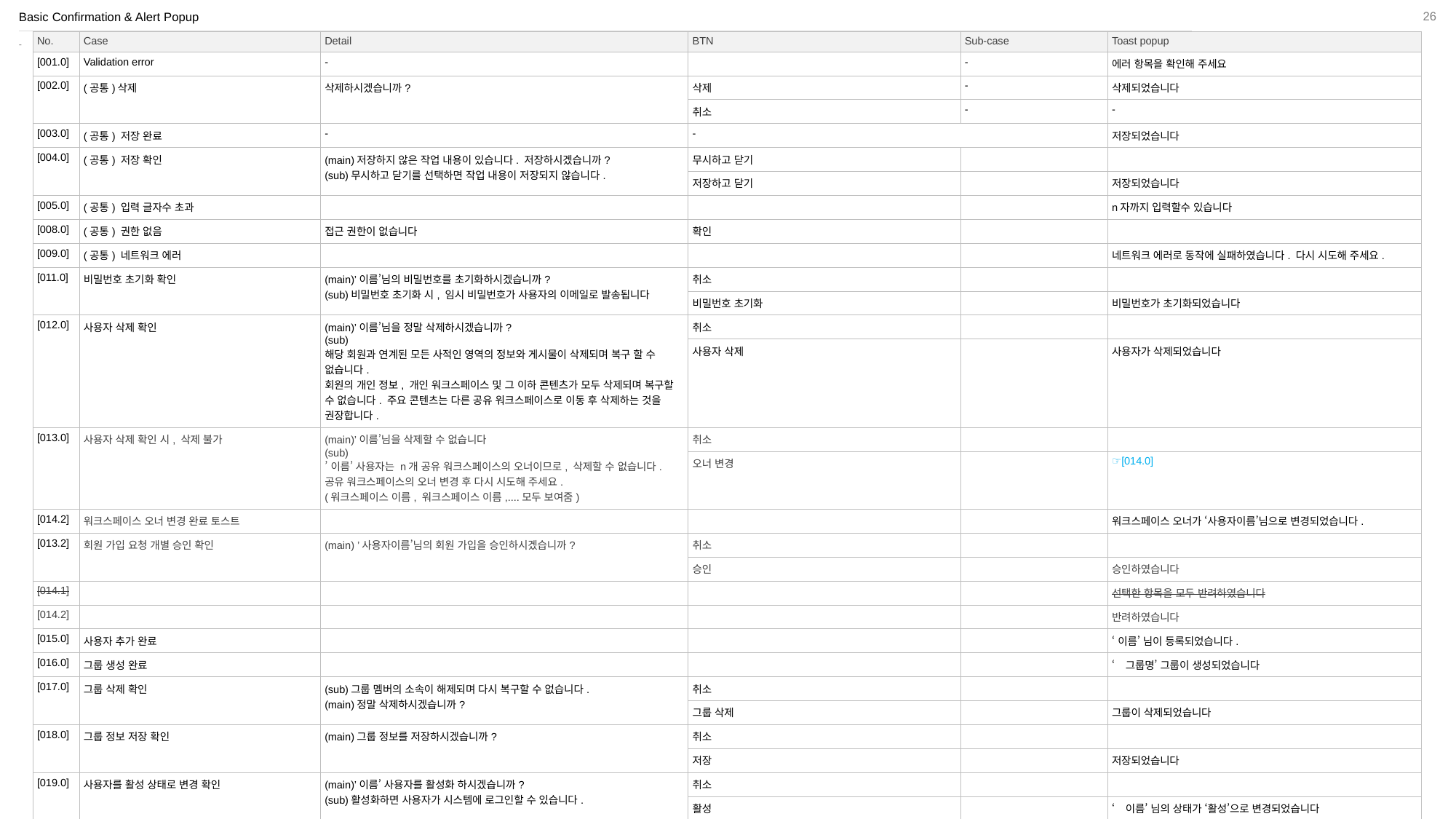

26
# Basic Confirmation & Alert Popup
| No. | Case | Detail | BTN | Sub-case | Toast popup |
| --- | --- | --- | --- | --- | --- |
| [001.0] | Validation error | - |  | - | 에러 항목을 확인해 주세요 |
| [002.0] | (공통)삭제 | 삭제하시겠습니까? | 삭제 | - | 삭제되었습니다 |
|  |  |  | 취소 | - | - |
| [003.0] | (공통) 저장 완료 | - | - |  | 저장되었습니다 |
| [004.0] | (공통) 저장 확인 | (main)저장하지 않은 작업 내용이 있습니다. 저장하시겠습니까? (sub)무시하고 닫기를 선택하면 작업 내용이 저장되지 않습니다. | 무시하고 닫기 |  |  |
|  |  |  | 저장하고 닫기 |  | 저장되었습니다 |
| [005.0] | (공통) 입력 글자수 초과 |  |  |  | n자까지 입력할수 있습니다 |
| [008.0] | (공통) 권한 없음 | 접근 권한이 없습니다 | 확인 |  |  |
| [009.0] | (공통) 네트워크 에러 |  |  |  | 네트워크 에러로 동작에 실패하였습니다. 다시 시도해 주세요. |
| [011.0] | 비밀번호 초기화 확인 | (main)’이름’님의 비밀번호를 초기화하시겠습니까? (sub)비밀번호 초기화 시, 임시 비밀번호가 사용자의 이메일로 발송됩니다 | 취소 |  |  |
|  |  |  | 비밀번호 초기화 |  | 비밀번호가 초기화되었습니다 |
| [012.0] | 사용자 삭제 확인 | (main)’이름’님을 정말 삭제하시겠습니까? (sub) 해당 회원과 연계된 모든 사적인 영역의 정보와 게시물이 삭제되며 복구 할 수 없습니다. 회원의 개인 정보, 개인 워크스페이스 및 그 이하 콘텐츠가 모두 삭제되며 복구할 수 없습니다. 주요 콘텐츠는 다른 공유 워크스페이스로 이동 후 삭제하는 것을 권장합니다. | 취소 |  |  |
|  |  |  | 사용자 삭제 |  | 사용자가 삭제되었습니다 |
| [013.0] | 사용자 삭제 확인 시, 삭제 불가 | (main)’이름’님을 삭제할 수 없습니다 (sub) ’이름’ 사용자는 n개 공유 워크스페이스의 오너이므로, 삭제할 수 없습니다. 공유 워크스페이스의 오너 변경 후 다시 시도해 주세요. (워크스페이스 이름, 워크스페이스 이름,....모두 보여줌) | 취소 |  |  |
|  |  |  | 오너 변경 |  | ☞[014.0] |
| [014.2] | 워크스페이스 오너 변경 완료 토스트 |  |  |  | 워크스페이스 오너가 ‘사용자이름’님으로 변경되었습니다. |
| [013.2] | 회원 가입 요청 개별 승인 확인 | (main) ’사용자이름’님의 회원 가입을 승인하시겠습니까? | 취소 |  |  |
|  |  |  | 승인 |  | 승인하였습니다 |
| [014.1] |  |  |  |  | 선택한 항목을 모두 반려하였습니다 |
| [014.2] |  |  |  |  | 반려하였습니다 |
| [015.0] | 사용자 추가 완료 |  |  |  | ‘이름’ 님이 등록되었습니다. |
| [016.0] | 그룹 생성 완료 |  |  |  | ‘그룹명’ 그룹이 생성되었습니다 |
| [017.0] | 그룹 삭제 확인 | (sub)그룹 멤버의 소속이 해제되며 다시 복구할 수 없습니다. (main)정말 삭제하시겠습니까? | 취소 |  |  |
|  |  |  | 그룹 삭제 |  | 그룹이 삭제되었습니다 |
| [018.0] | 그룹 정보 저장 확인 | (main)그룹 정보를 저장하시겠습니까? | 취소 |  |  |
|  |  |  | 저장 |  | 저장되었습니다 |
| [019.0] | 사용자를 활성 상태로 변경 확인 | (main)’이름’ 사용자를 활성화 하시겠습니까? (sub)활성화하면 사용자가 시스템에 로그인할 수 있습니다. | 취소 |  |  |
|  |  |  | 활성 |  | ‘이름’ 님의 상태가 ‘활성’으로 변경되었습니다 |
| [020.0] | 사용자를 비활성 상태로 변경 확인 | (main)’이름’ 사용자를 비활성화 하시겠습니까? (sub)비활성화하면 사용자가 시스템에 로그인할 수 없습니다. | 취소 |  |  |
|  |  |  | 비활성 |  | ‘이름’ 님의 상태가 ‘비활성’으로 변경되었습니다 |
| [021.0] | 이 사용자로 로그인 확인 | (main)’이름’ 사용자로 로그인 하시겠습니까? | 취소 |  |  |
|  |  |  | 로그인 |  | ‘이름’ 님의 계정으로 로그인 하였습니다 |
|  |  |  |  |  |  |
|  |  |  |  |  |  |
-